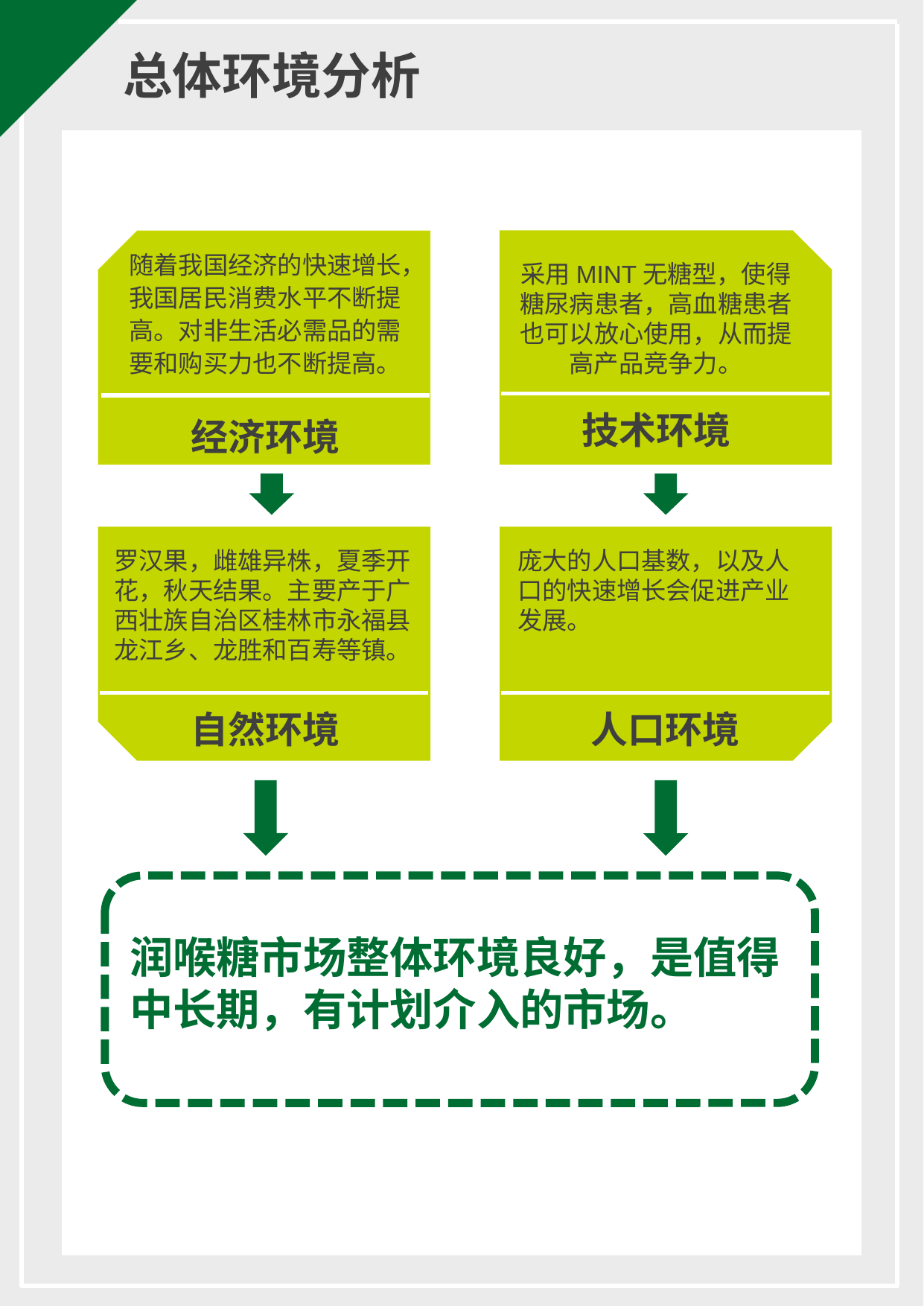

总体环境分析

采用MINT无糖型，使得糖尿病患者，高血糖患者也可以放心使用，从而提高产品竞争力。

技术环境

随着我国经济的快速增长，我国居民消费水平不断提高。对非生活必需品的需要和购买力也不断提高。

经济环境

罗汉果，雌雄异株，夏季开花，秋天结果。主要产于广西壮族自治区桂林市永福县龙江乡、龙胜和百寿等镇。
庞大的人口基数，以及人口的快速增长会促进产业发展。
自然环境
人口环境

润喉糖市场整体环境良好，是值得中长期，有计划介入的市场。